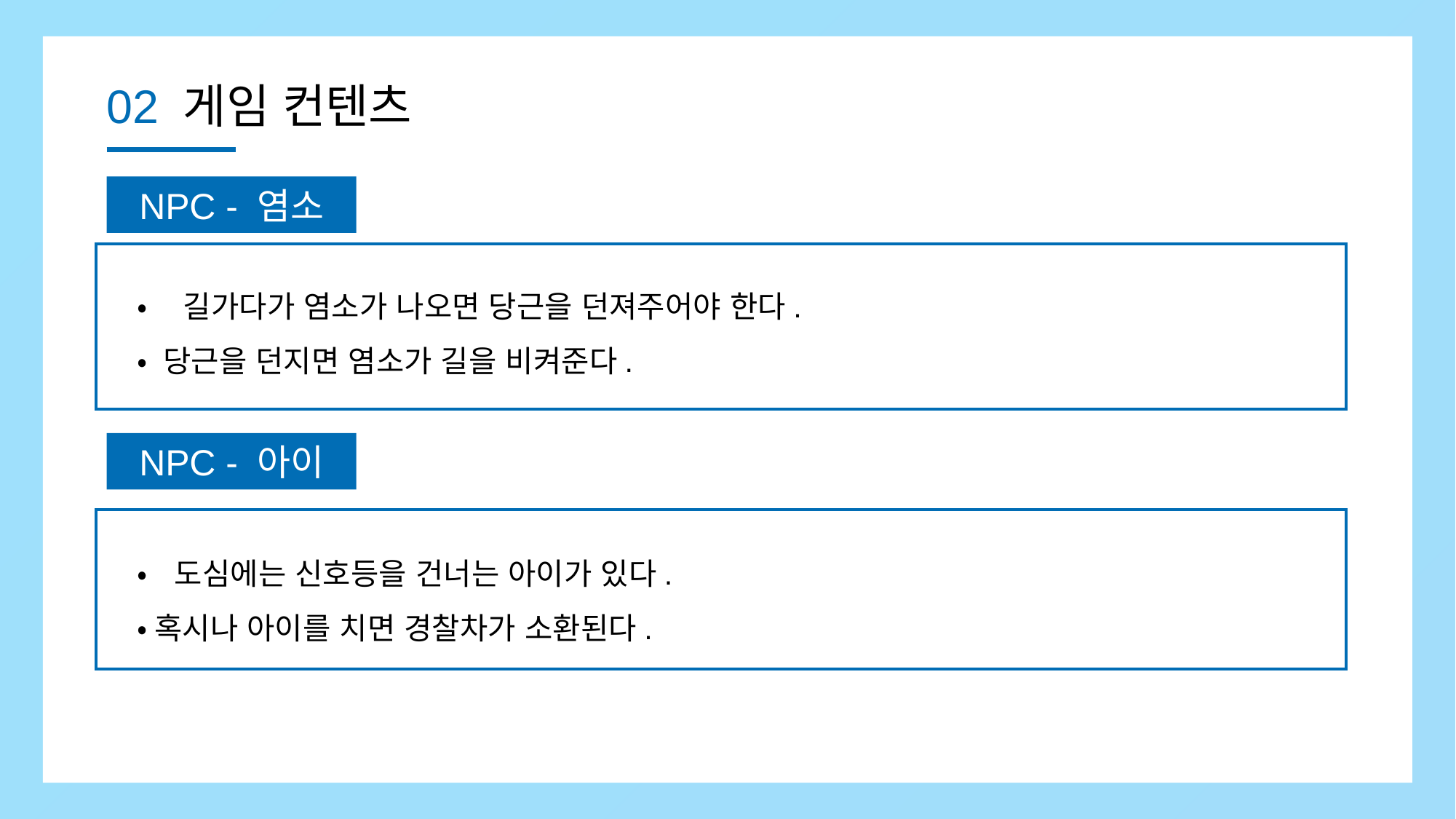

02 게임 컨텐츠
NPC - 염소

• 길가다가 염소가 나오면 당근을 던져주어야 한다.
• 당근을 던지면 염소가 길을 비켜준다.
NPC - 아이

•도심에는 신호등을 건너는 아이가 있다.
•혹시나 아이를 치면 경찰차가 소환된다.